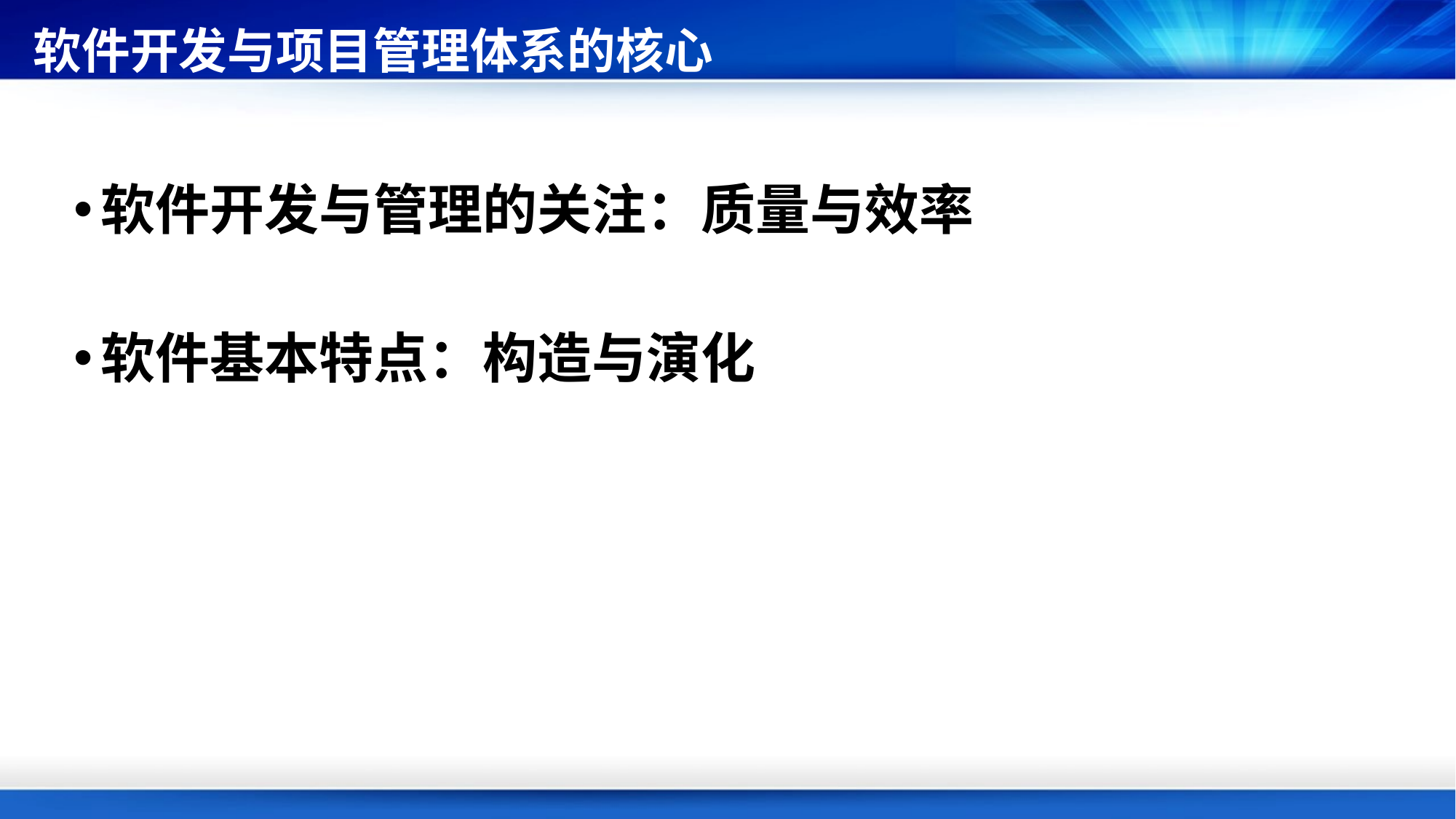

# 软件开发与项目管理体系的核心
软件开发与管理的关注：质量与效率

软件基本特点：构造与演化